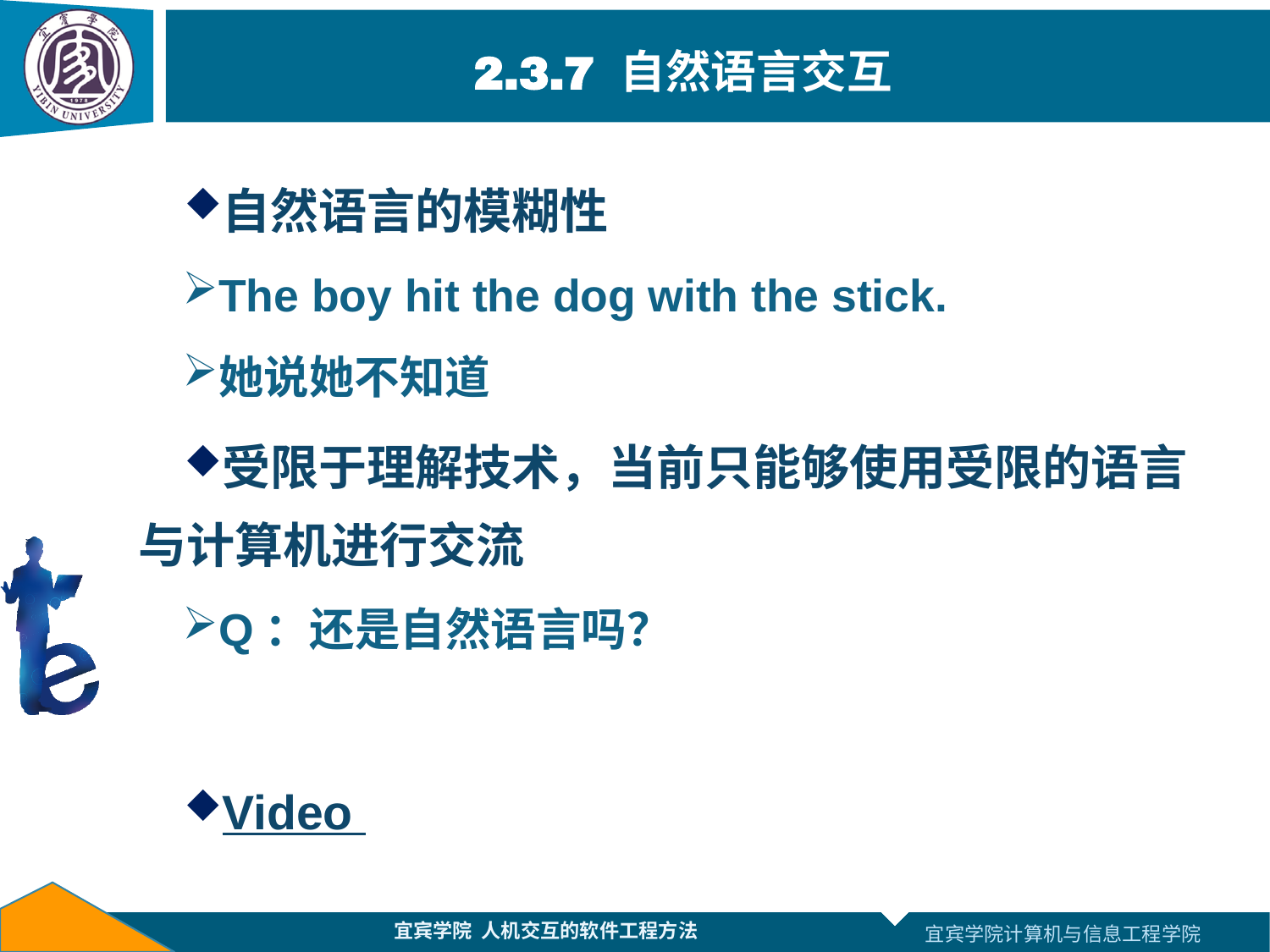

# 2.3.7 自然语言交互
自然语言的模糊性
The boy hit the dog with the stick.
她说她不知道
受限于理解技术，当前只能够使用受限的语言与计算机进行交流
Q：还是自然语言吗？

Video
19
宜宾学院  人机交互的软件工程方法